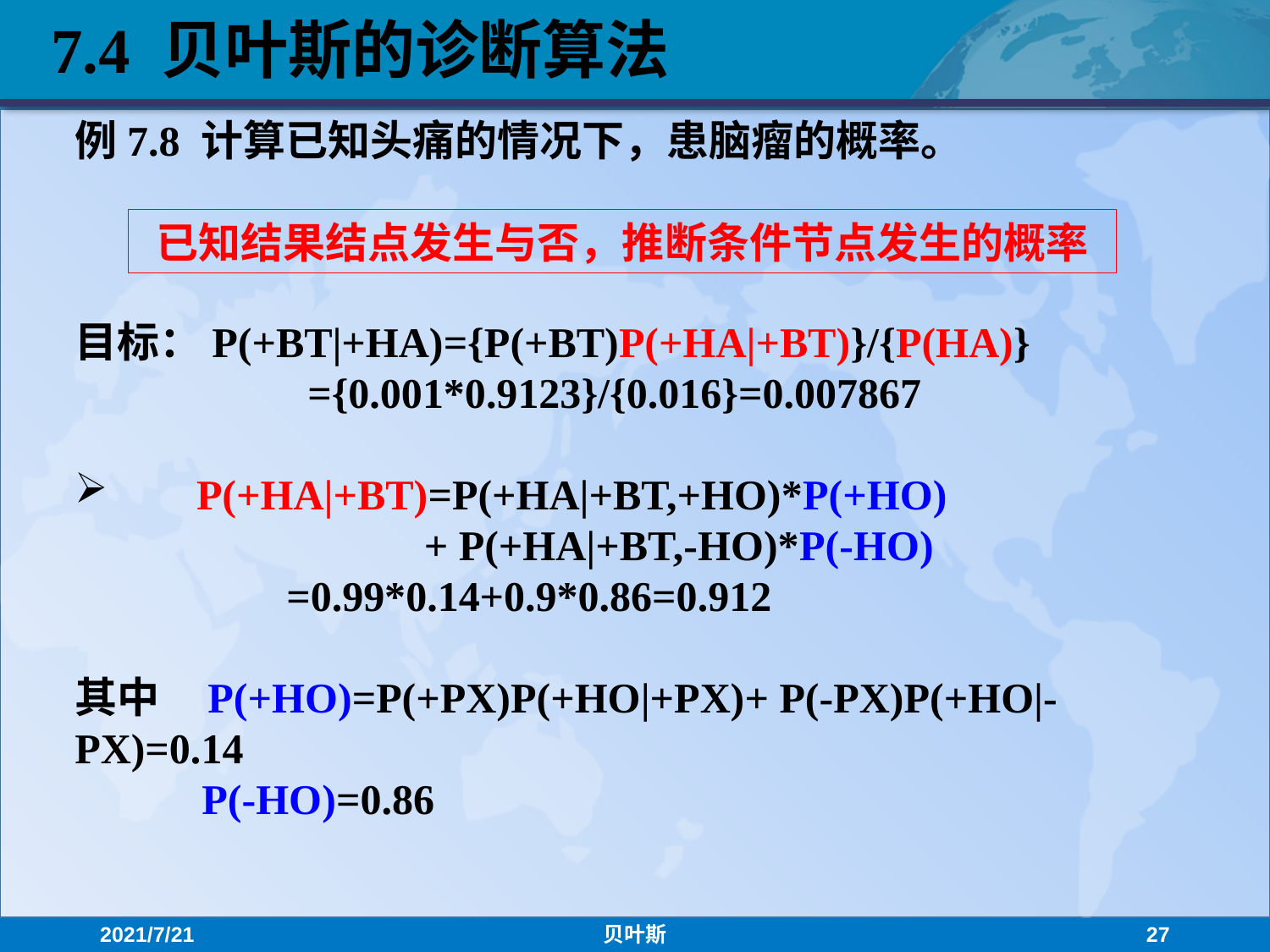

7.4 贝叶斯的诊断算法
例7.8 计算已知头痛的情况下，患脑瘤的概率。
已知结果结点发生与否，推断条件节点发生的概率
目标：P(+BT|+HA)={P(+BT)P(+HA|+BT)}/{P(HA)}
                      ={0.001*0.9123}/{0.016}=0.007867

       P(+HA|+BT)=P(+HA|+BT,+HO)*P(+HO)
                                 + P(+HA|+BT,-HO)*P(-HO)
                    =0.99*0.14+0.9*0.86=0.912

其中    P(+HO)=P(+PX)P(+HO|+PX)+ P(-PX)P(+HO|-PX)=0.14
            P(-HO)=0.86
2021/7/21
贝叶斯
27